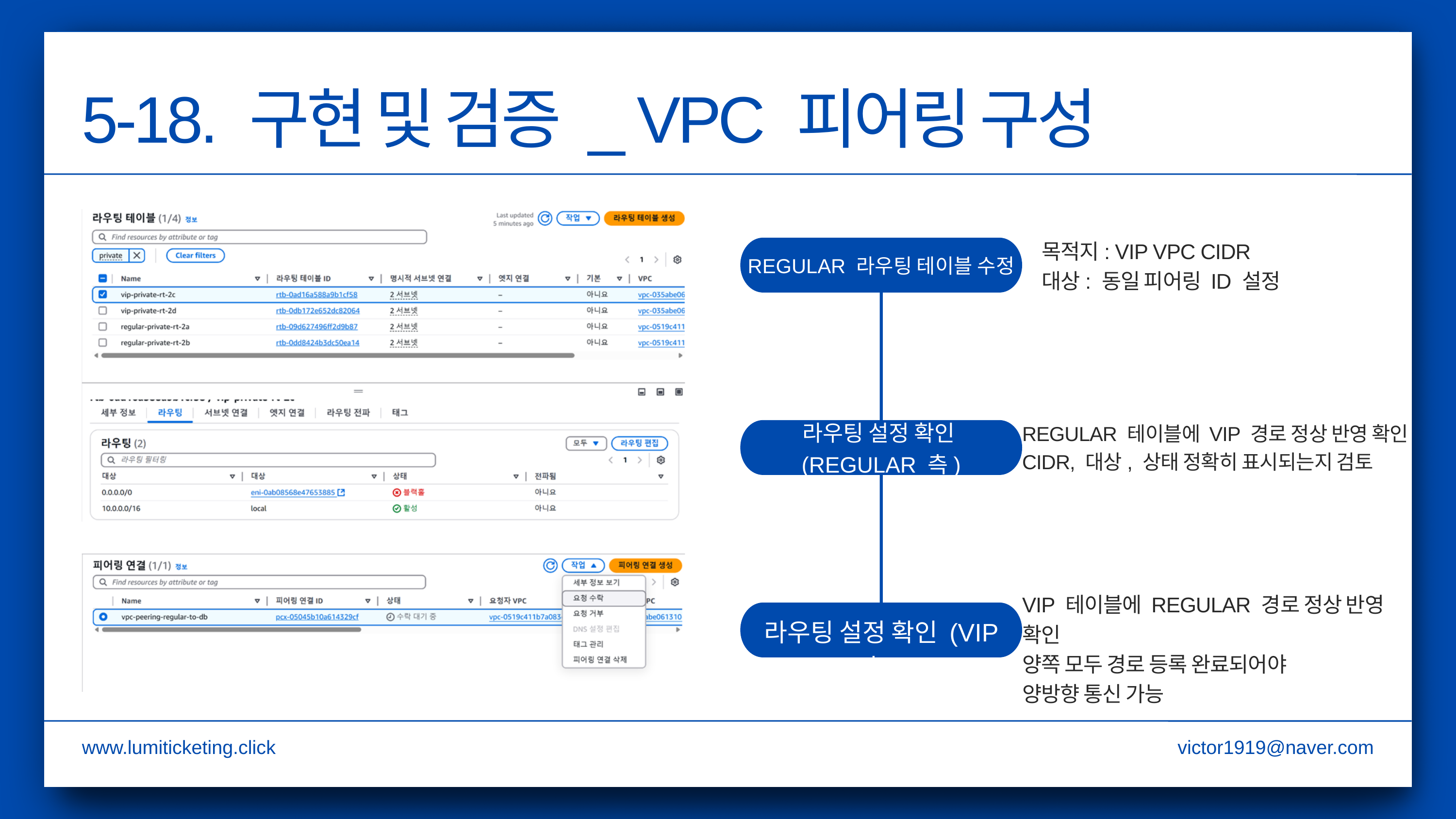

5-18. 구현 및 검증 _ VPC 피어링 구성

목적지: VIP VPC CIDR
대상: 동일 피어링 ID 설정

REGULAR 라우팅 테이블 수정

라우팅 설정 확인
(REGULAR 측)
REGULAR 테이블에 VIP 경로 정상 반영 확인
CIDR, 대상, 상태 정확히 표시되는지 검토

VIP 테이블에 REGULAR 경로 정상 반영 확인
양쪽 모두 경로 등록 완료되어야
양방향 통신 가능

라우팅 설정 확인 (VIP 측)

www.lumiticketing.click
victor1919@naver.com